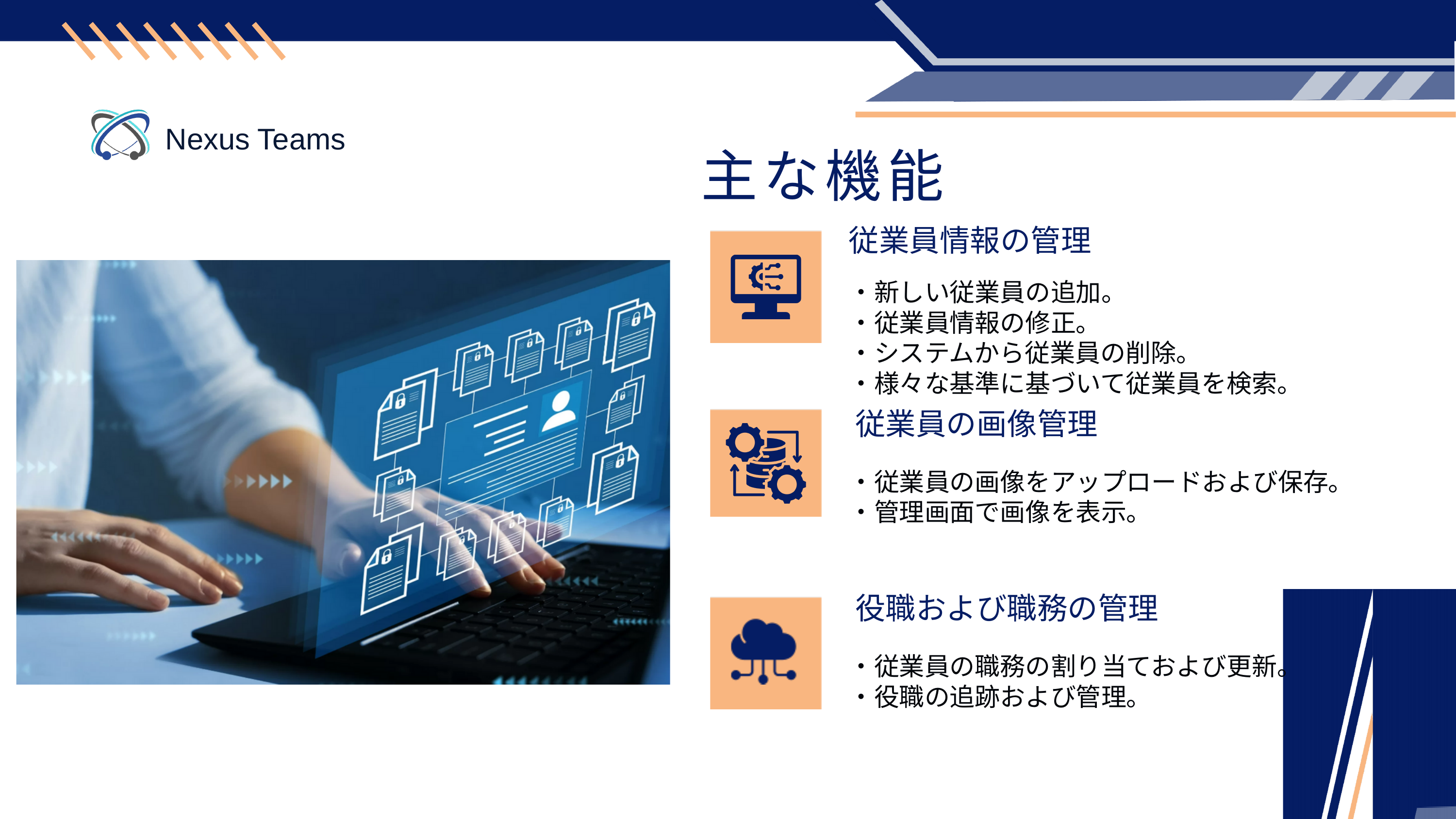

Nexus Teams
主な機能

従業員情報の管理

・新しい従業員の追加。
・従業員情報の修正。
・システムから従業員の削除。
・様々な基準に基づいて従業員を検索。

 従業員の画像管理

・従業員の画像をアップロードおよび保存。
・管理画面で画像を表示。

 役職および職務の管理

・従業員の職務の割り当ておよび更新。
・役職の追跡および管理。